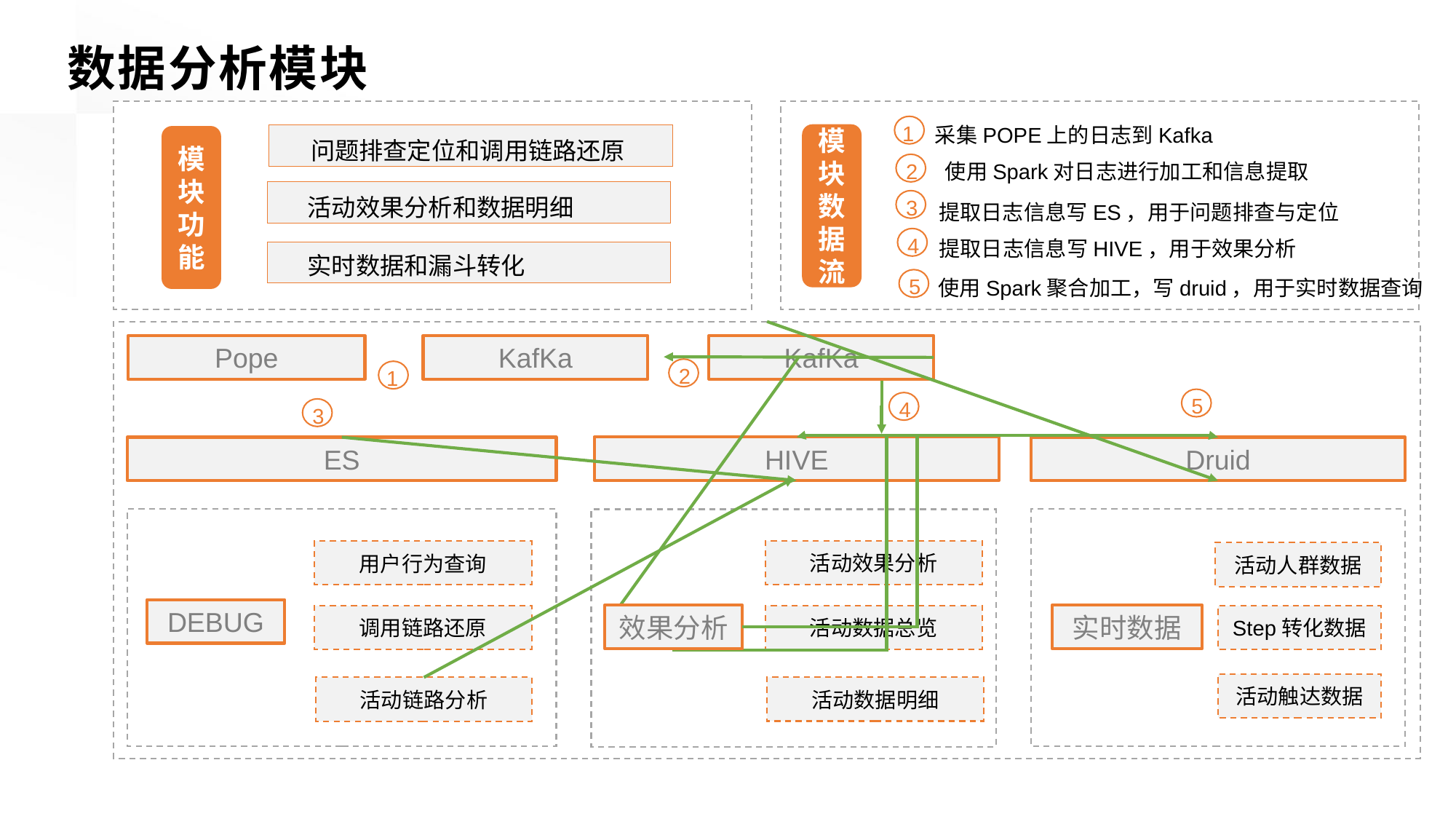

数据分析模块

1

采集POPE上的日志到Kafka
模块数据流

模块功能
问题排查定位和调用链路还原
2

使用Spark对日志进行加工和信息提取

活动效果分析和数据明细
3

提取日志信息写ES，用于问题排查与定位
4

提取日志信息写HIVE，用于效果分析

实时数据和漏斗转化
5

使用Spark聚合加工，写druid，用于实时数据查询

Pope
KafKa
KafKa
2

1

5

4

3

HIVE
ES
Druid

活动效果分析
用户行为查询
活动人群数据
DEBUG
效果分析
实时数据
活动数据总览
Step转化数据
调用链路还原
活动触达数据
活动数据明细
活动链路分析